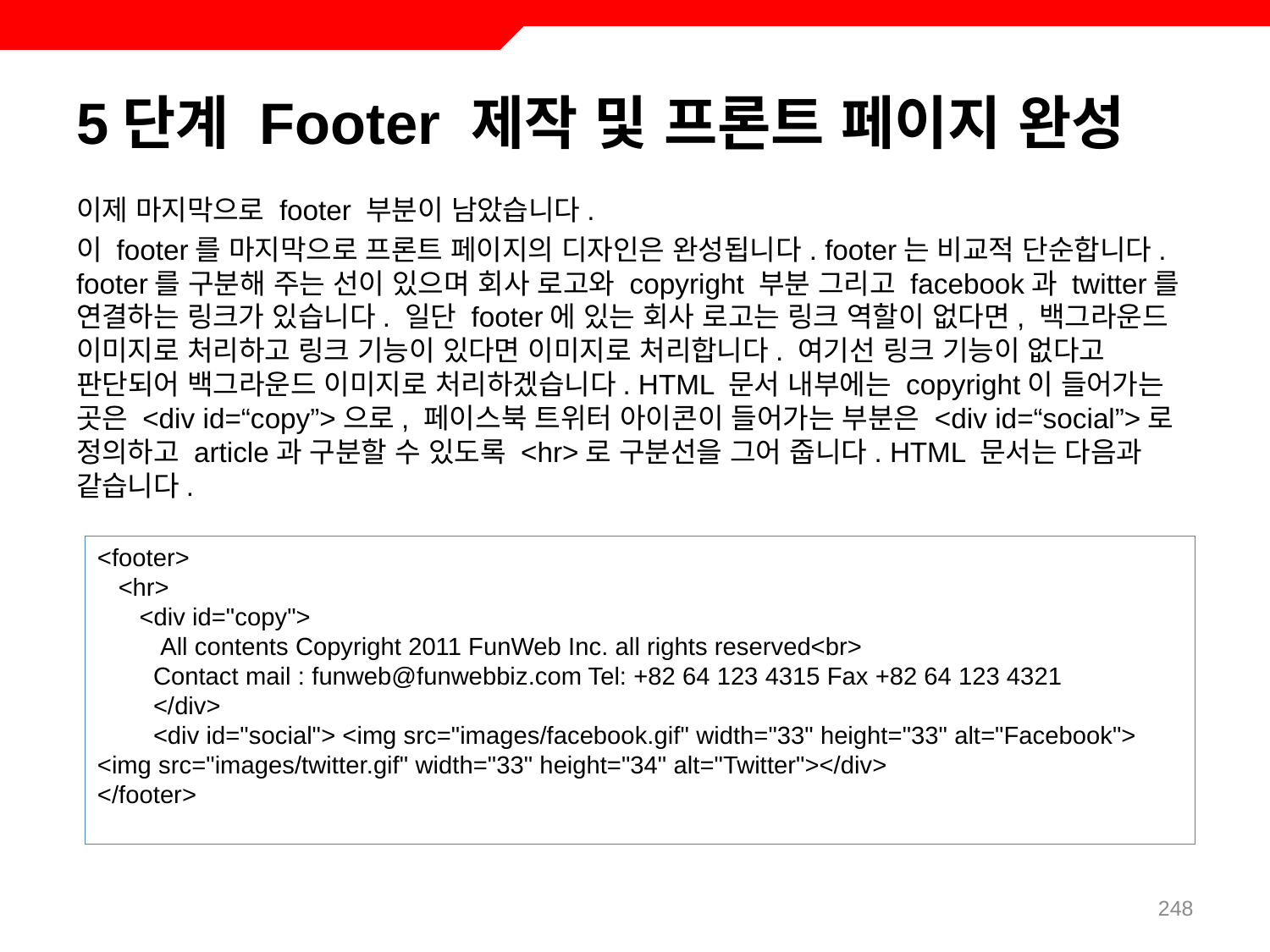

# 5단계 Footer 제작 및 프론트 페이지 완성
이제 마지막으로 footer 부분이 남았습니다.
이 footer를 마지막으로 프론트 페이지의 디자인은 완성됩니다. footer는 비교적 단순합니다. footer를 구분해 주는 선이 있으며 회사 로고와 copyright 부분 그리고 facebook과 twitter를 연결하는 링크가 있습니다. 일단 footer에 있는 회사 로고는 링크 역할이 없다면, 백그라운드 이미지로 처리하고 링크 기능이 있다면 이미지로 처리합니다. 여기선 링크 기능이 없다고 판단되어 백그라운드 이미지로 처리하겠습니다. HTML 문서 내부에는 copyright이 들어가는 곳은 <div id=“copy”>으로, 페이스북 트위터 아이콘이 들어가는 부분은 <div id=“social”>로 정의하고 article과 구분할 수 있도록 <hr>로 구분선을 그어 줍니다. HTML 문서는 다음과 같습니다.
<footer>
   <hr>
      <div id="copy">
         All contents Copyright 2011 FunWeb Inc. all rights reserved<br>
        Contact mail : funweb@funwebbiz.com Tel: +82 64 123 4315 Fax +82 64 123 4321
        </div>
        <div id="social"> <img src="images/facebook.gif" width="33" height="33" alt="Facebook"> <img src="images/twitter.gif" width="33" height="34" alt="Twitter"></div>
</footer>

248